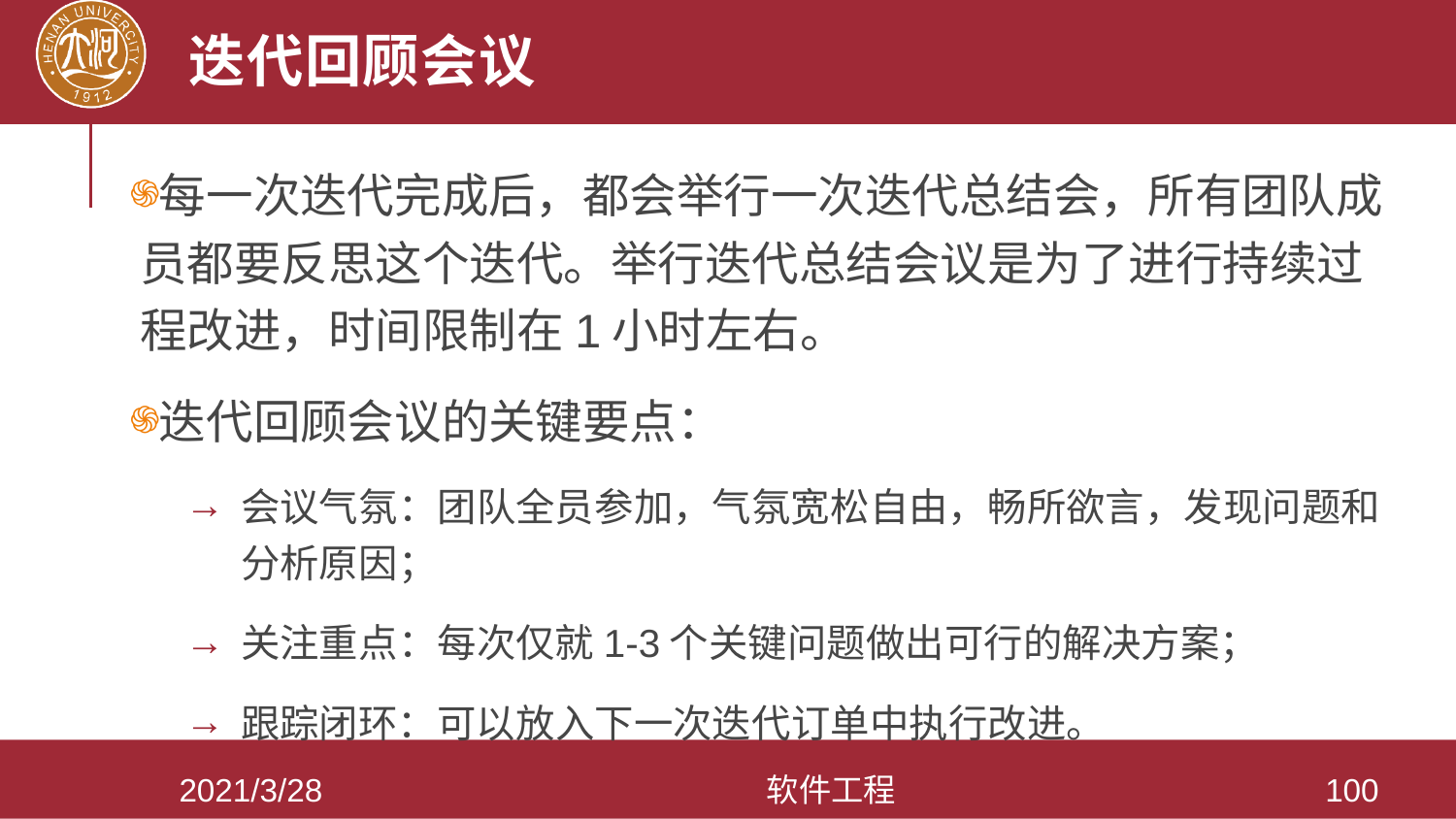

# 迭代回顾会议
每一次迭代完成后，都会举行一次迭代总结会，所有团队成员都要反思这个迭代。举行迭代总结会议是为了进行持续过程改进，时间限制在1小时左右。
迭代回顾会议的关键要点：
会议气氛：团队全员参加，气氛宽松自由，畅所欲言，发现问题和分析原因；
关注重点：每次仅就1-3个关键问题做出可行的解决方案；
跟踪闭环：可以放入下一次迭代订单中执行改进。
2021/3/28
软件工程
100